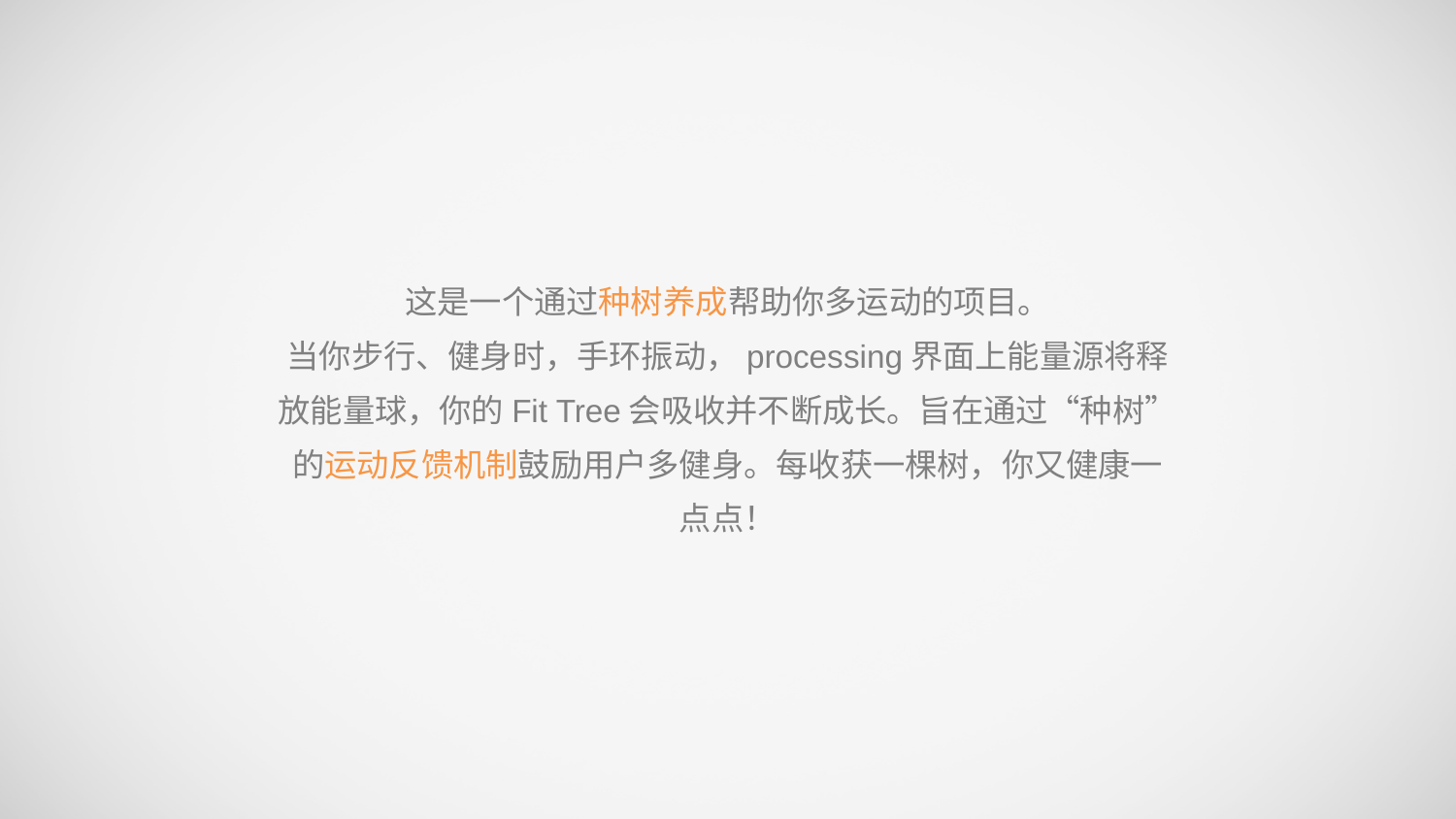

这是一个通过种树养成帮助你多运动的项目。
当你步行、健身时，手环振动，processing界面上能量源将释放能量球，你的Fit Tree会吸收并不断成长。旨在通过“种树”的运动反馈机制鼓励用户多健身。每收获一棵树，你又健康一点点！